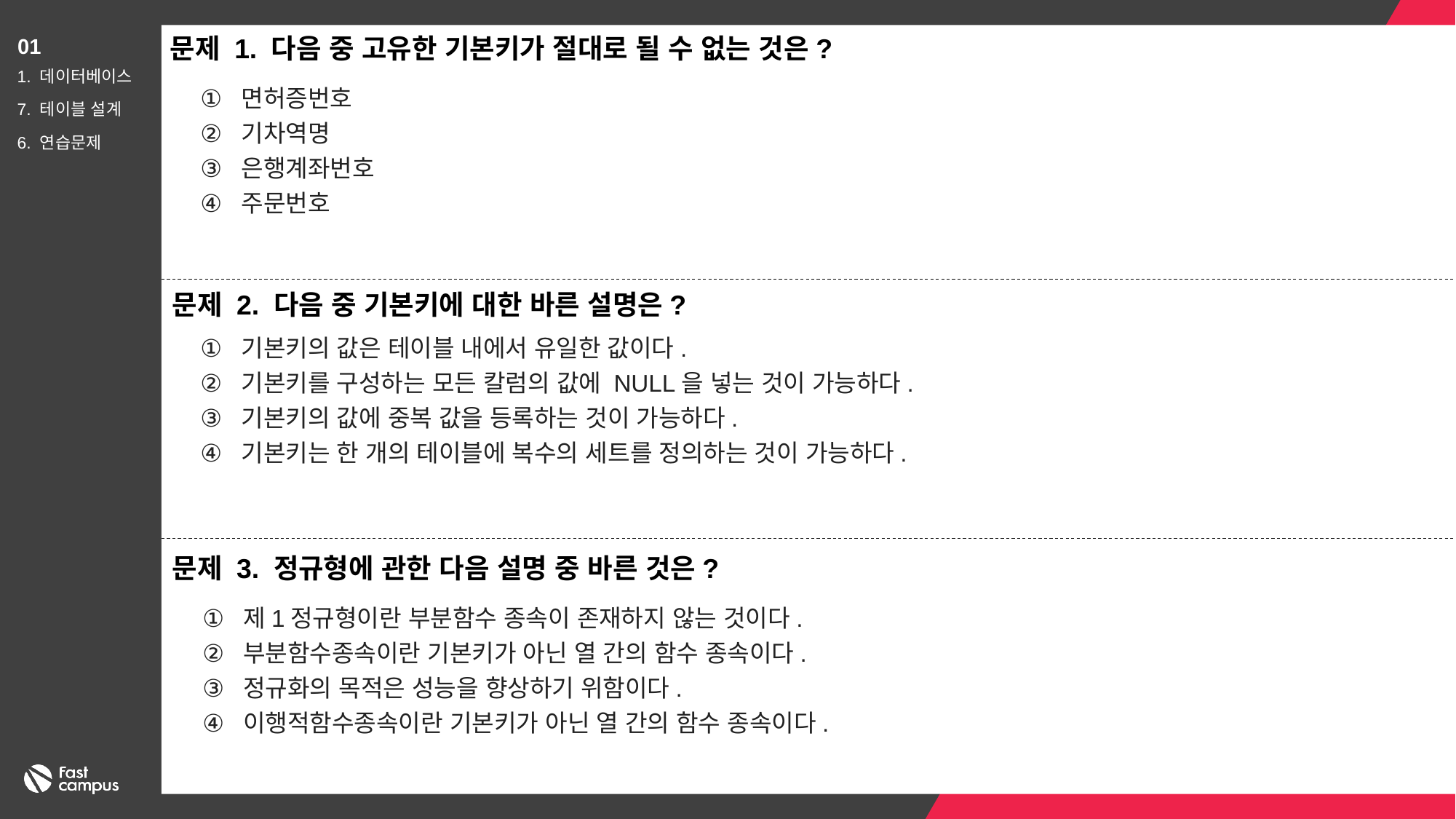

문제 1. 다음 중 고유한 기본키가 절대로 될 수 없는 것은?
01
1. 데이터베이스
7. 테이블 설계
6. 연습문제
면허증번호
기차역명
은행계좌번호
주문번호
문제 2. 다음 중 기본키에 대한 바른 설명은?
기본키의 값은 테이블 내에서 유일한 값이다.
기본키를 구성하는 모든 칼럼의 값에 NULL을 넣는 것이 가능하다.
기본키의 값에 중복 값을 등록하는 것이 가능하다.
기본키는 한 개의 테이블에 복수의 세트를 정의하는 것이 가능하다.
문제 3. 정규형에 관한 다음 설명 중 바른 것은?
제1정규형이란 부분함수 종속이 존재하지 않는 것이다.
부분함수종속이란 기본키가 아닌 열 간의 함수 종속이다.
정규화의 목적은 성능을 향상하기 위함이다.
이행적함수종속이란 기본키가 아닌 열 간의 함수 종속이다.